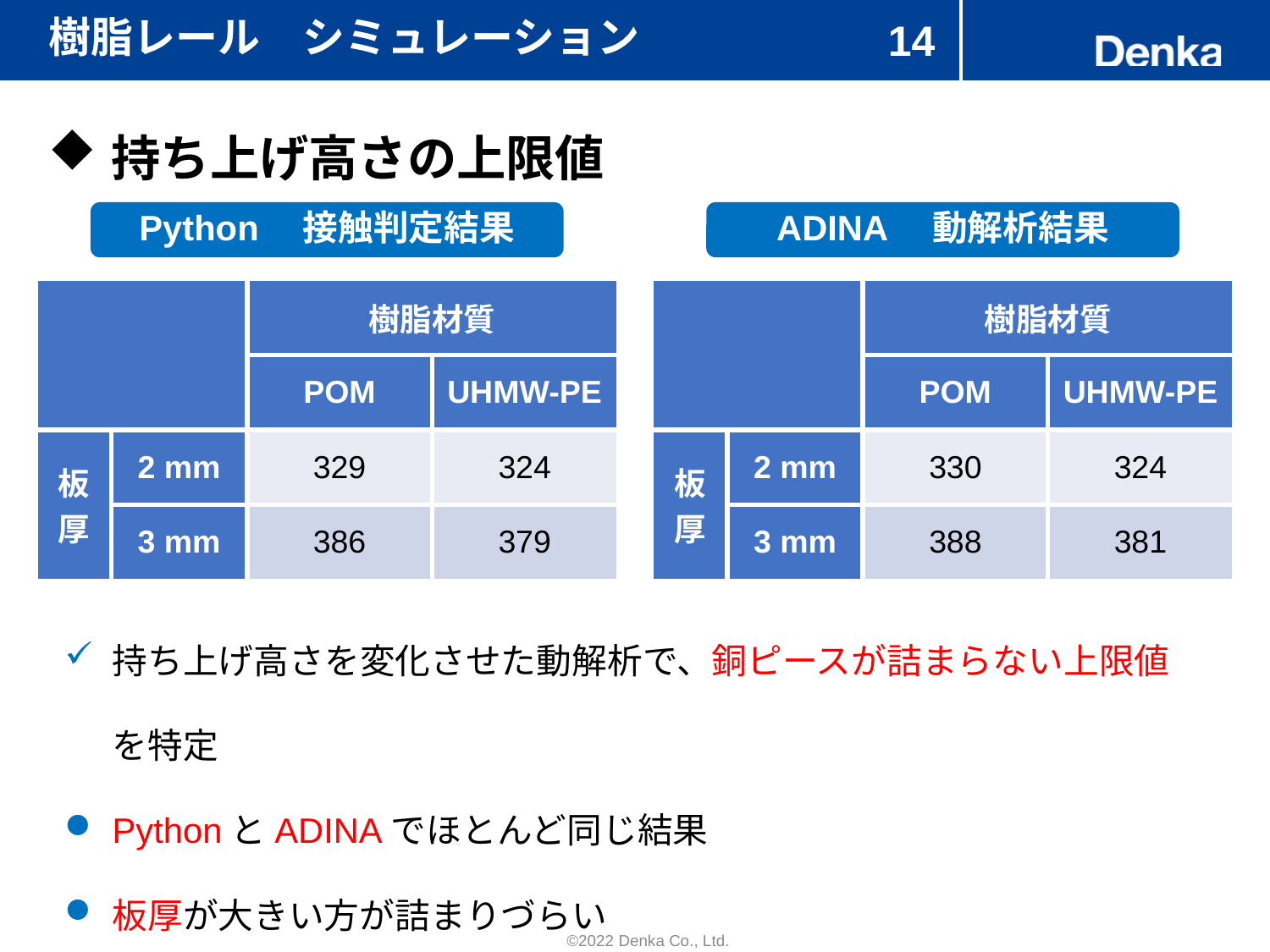

# 樹脂レール　シミュレーション
14
持ち上げ高さの上限値
Python　接触判定結果
ADINA　動解析結果
|  |  | 樹脂材質 |  |
| --- | --- | --- | --- |
|  |  | POM | UHMW-PE |
| 板厚 | 2 mm | 329 | 324 |
|  | 3 mm | 386 | 379 |
|  |  | 樹脂材質 |  |
| --- | --- | --- | --- |
|  |  | POM | UHMW-PE |
| 板厚 | 2 mm | 330 | 324 |
|  | 3 mm | 388 | 381 |
持ち上げ高さを変化させた動解析で、銅ピースが詰まらない上限値を特定
PythonとADINAでほとんど同じ結果
板厚が大きい方が詰まりづらい
樹脂の材質の違いによる差異はほとんどない